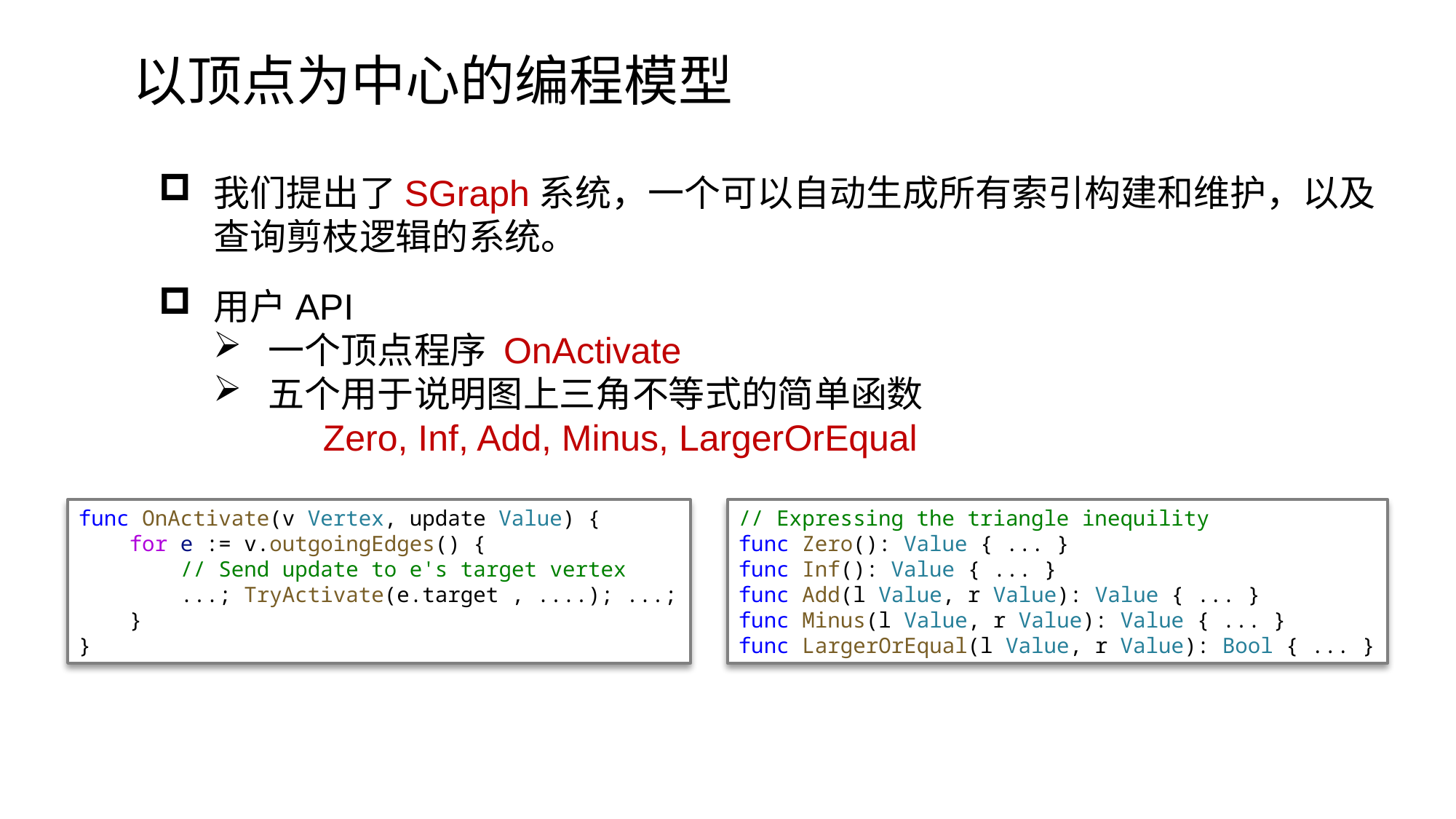

# 以顶点为中心的编程模型
我们提出了SGraph系统，一个可以自动生成所有索引构建和维护，以及查询剪枝逻辑的系统。
用户API
一个顶点程序 OnActivate
五个用于说明图上三角不等式的简单函数
	Zero, Inf, Add, Minus, LargerOrEqual
// Expressing the triangle inequility
func Zero(): Value { ... }
func Inf(): Value { ... }
func Add(l Value, r Value): Value { ... }
func Minus(l Value, r Value): Value { ... }
func LargerOrEqual(l Value, r Value): Bool { ... }
func OnActivate(v Vertex, update Value) {
    for e := v.outgoingEdges() {
        // Send update to e's target vertex
        ...; TryActivate(e.target , ....); ...;
    }
}